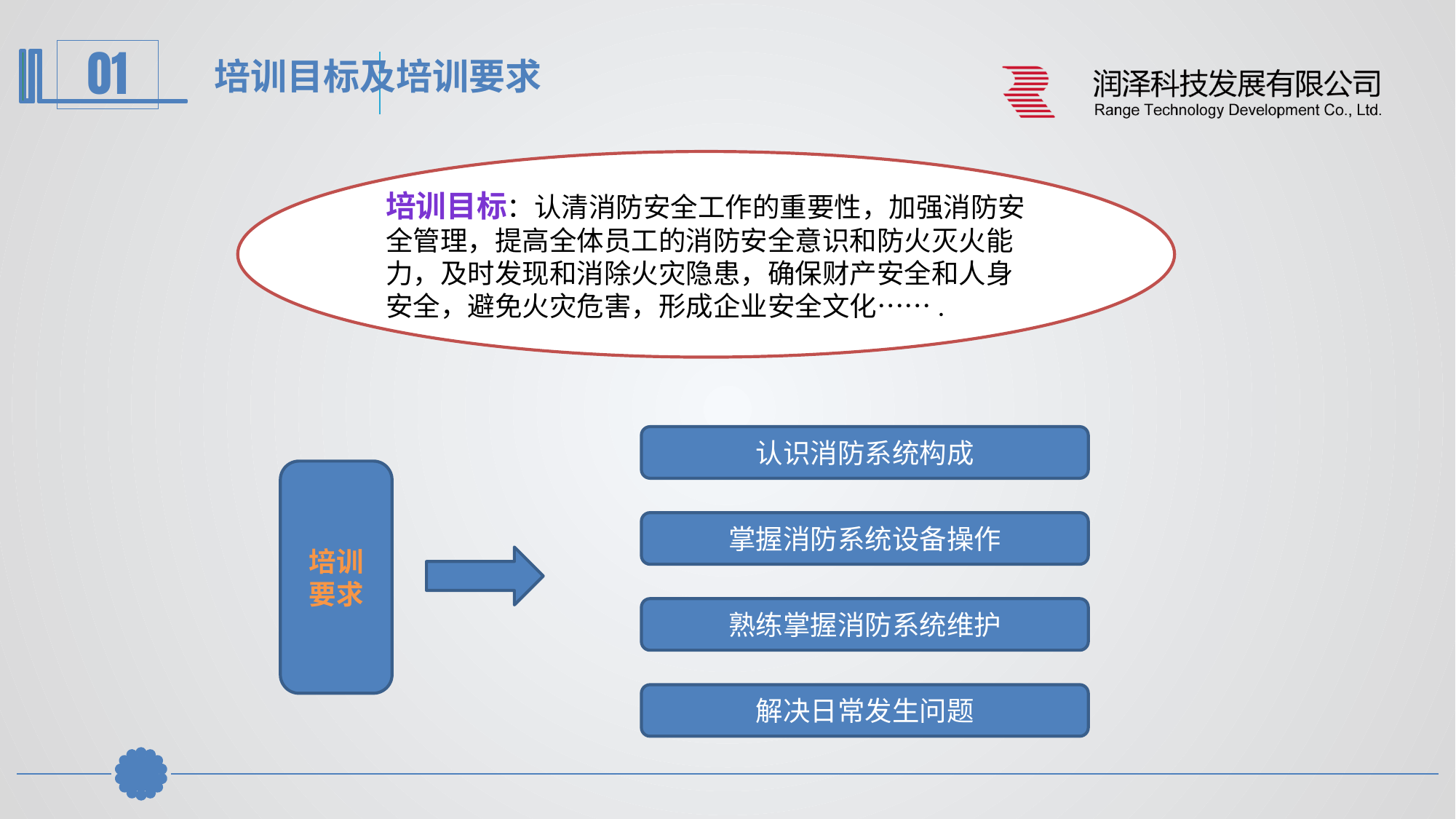

培训目标及培训要求
培训目标：认清消防安全工作的重要性，加强消防安全管理，提高全体员工的消防安全意识和防火灭火能力，及时发现和消除火灾隐患，确保财产安全和人身安全，避免火灾危害，形成企业安全文化…….
认识消防系统构成
培训要求
掌握消防系统设备操作

熟练掌握消防系统维护
解决日常发生问题
3